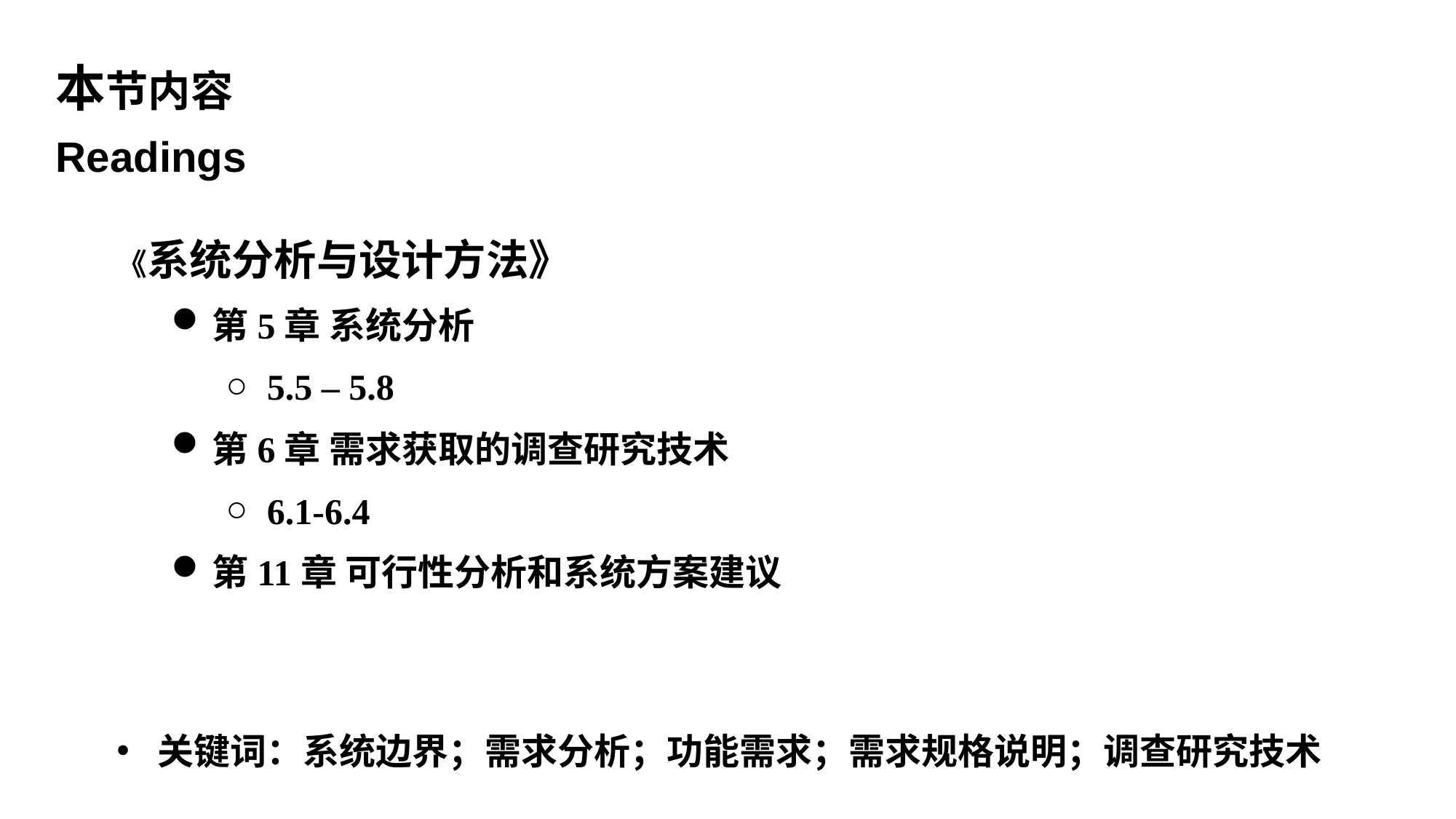

本节内容
Readings

《系统分析与设计方法》
第5章 系统分析
5.5 – 5.8
第6章 需求获取的调查研究技术
6.1-6.4
第11章 可行性分析和系统方案建议

关键词：系统边界；需求分析；功能需求；需求规格说明；调查研究技术